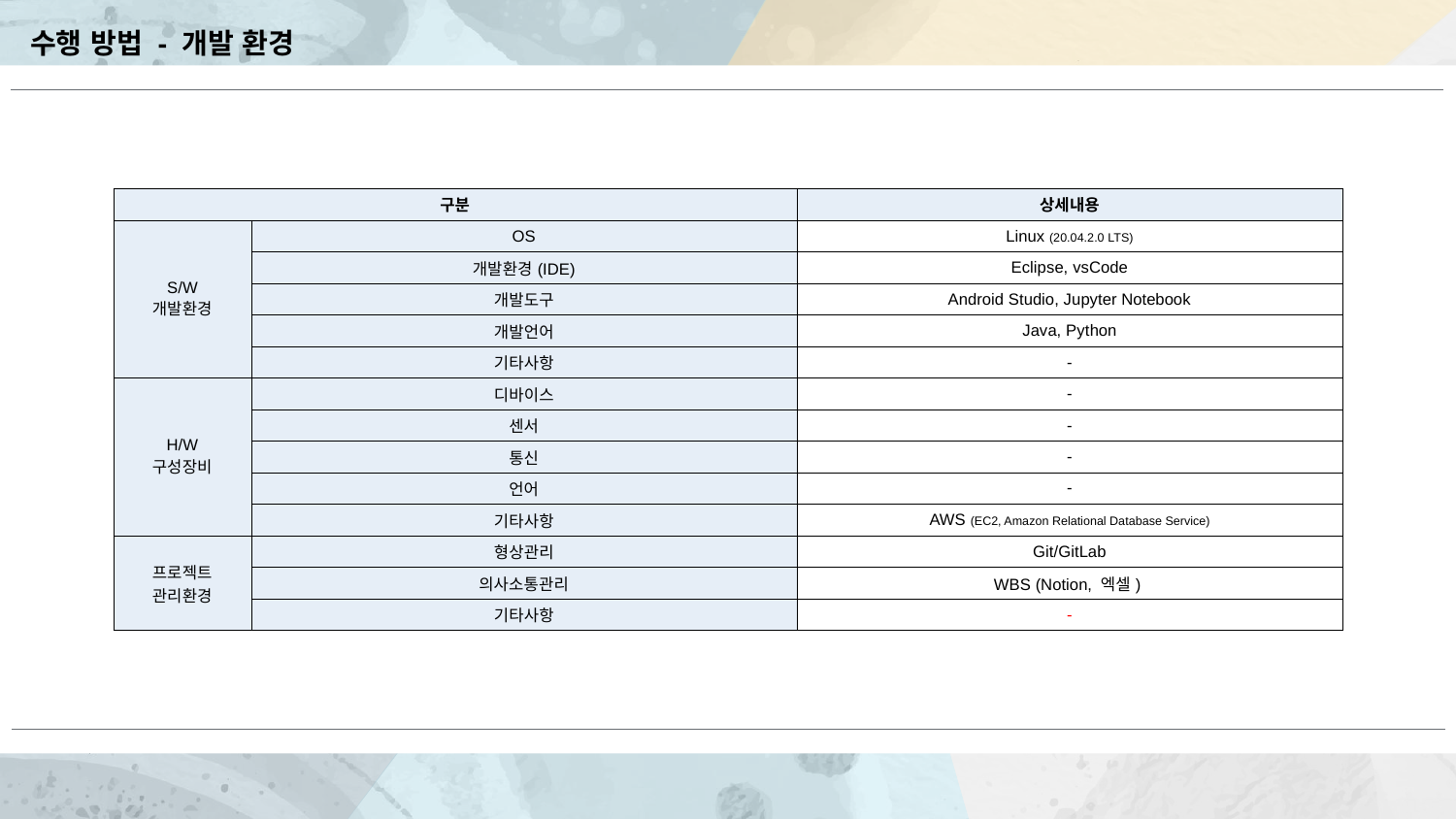

수행 방법 - 개발 환경
| 구분 |  | 상세내용 |
| --- | --- | --- |
| S/W 개발환경 | OS | Linux (20.04.2.0 LTS) |
|  | 개발환경(IDE) | Eclipse, vsCode |
|  | 개발도구 | Android Studio, Jupyter Notebook |
|  | 개발언어 | Java, Python |
|  | 기타사항 | - |
| H/W 구성장비 | 디바이스 | - |
|  | 센서 | - |
|  | 통신 | - |
|  | 언어 | - |
|  | 기타사항 | AWS (EC2, Amazon Relational Database Service) |
| 프로젝트 관리환경 | 형상관리 | Git/GitLab |
|  | 의사소통관리 | WBS (Notion, 엑셀) |
|  | 기타사항 | - |